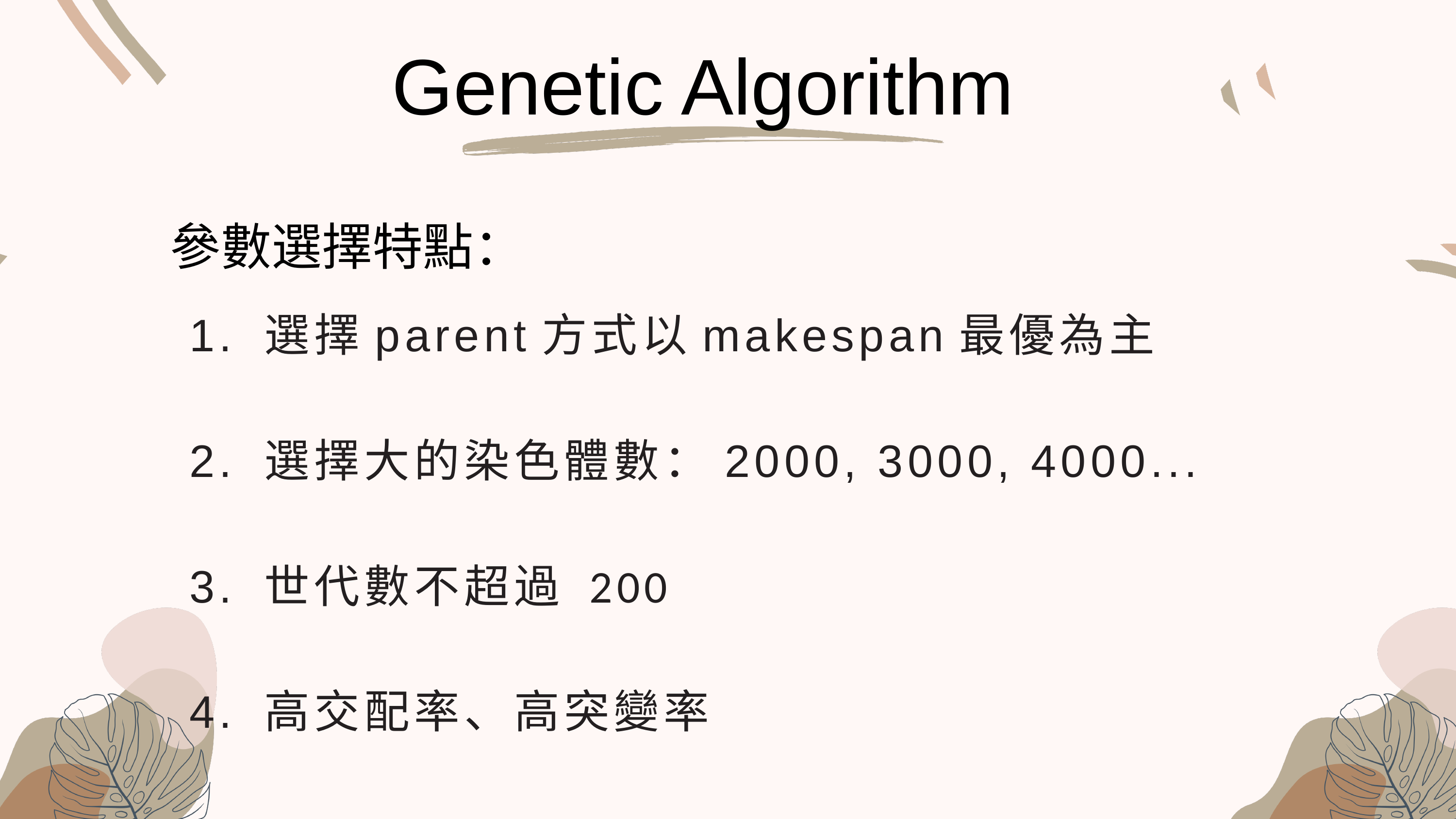

Genetic Algorithm

參數選擇特點：

1. 選擇parent方式以makespan最優為主

2. 選擇大的染色體數：2000, 3000, 4000...

3. 世代數不超過 200

4. 高交配率、高突變率